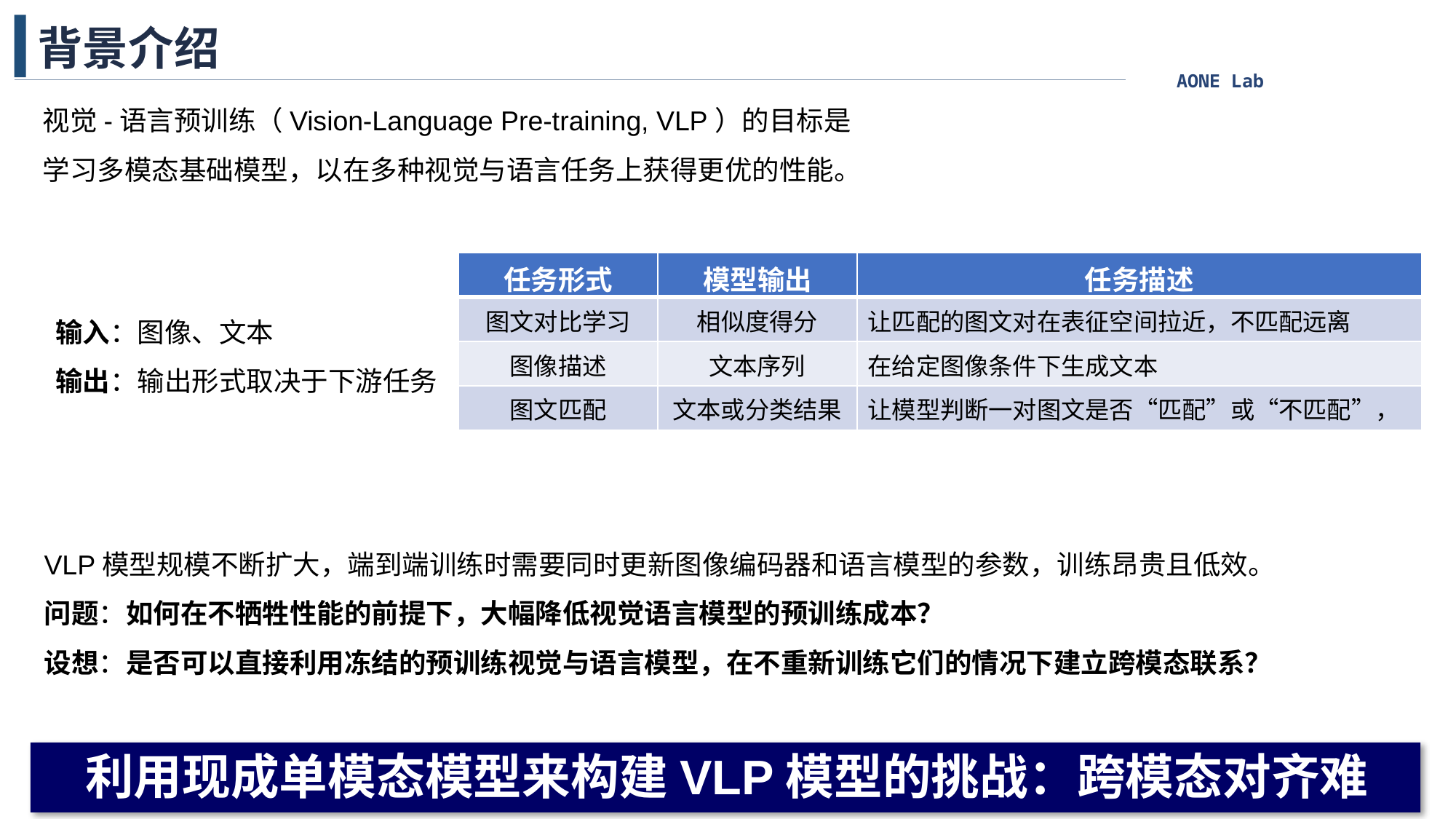

背景介绍

视觉-语言预训练（Vision-Language Pre-training, VLP）的目标是学习多模态基础模型，以在多种视觉与语言任务上获得更优的性能。
| 任务形式 | 模型输出 | 任务描述 |
| --- | --- | --- |
| 图文对比学习 | 相似度得分 | 让匹配的图文对在表征空间拉近，不匹配远离 |
| 图像描述 | 文本序列 | 在给定图像条件下生成文本 |
| 图文匹配 | 文本或分类结果 | 让模型判断一对图文是否“匹配”或“不匹配”， |
输入：图像、文本
输出：输出形式取决于下游任务
VLP模型规模不断扩大，端到端训练时需要同时更新图像编码器和语言模型的参数，训练昂贵且低效。
问题：如何在不牺牲性能的前提下，大幅降低视觉语言模型的预训练成本？
设想：是否可以直接利用冻结的预训练视觉与语言模型，在不重新训练它们的情况下建立跨模态联系？

利用现成单模态模型来构建VLP模型的挑战：跨模态对齐难